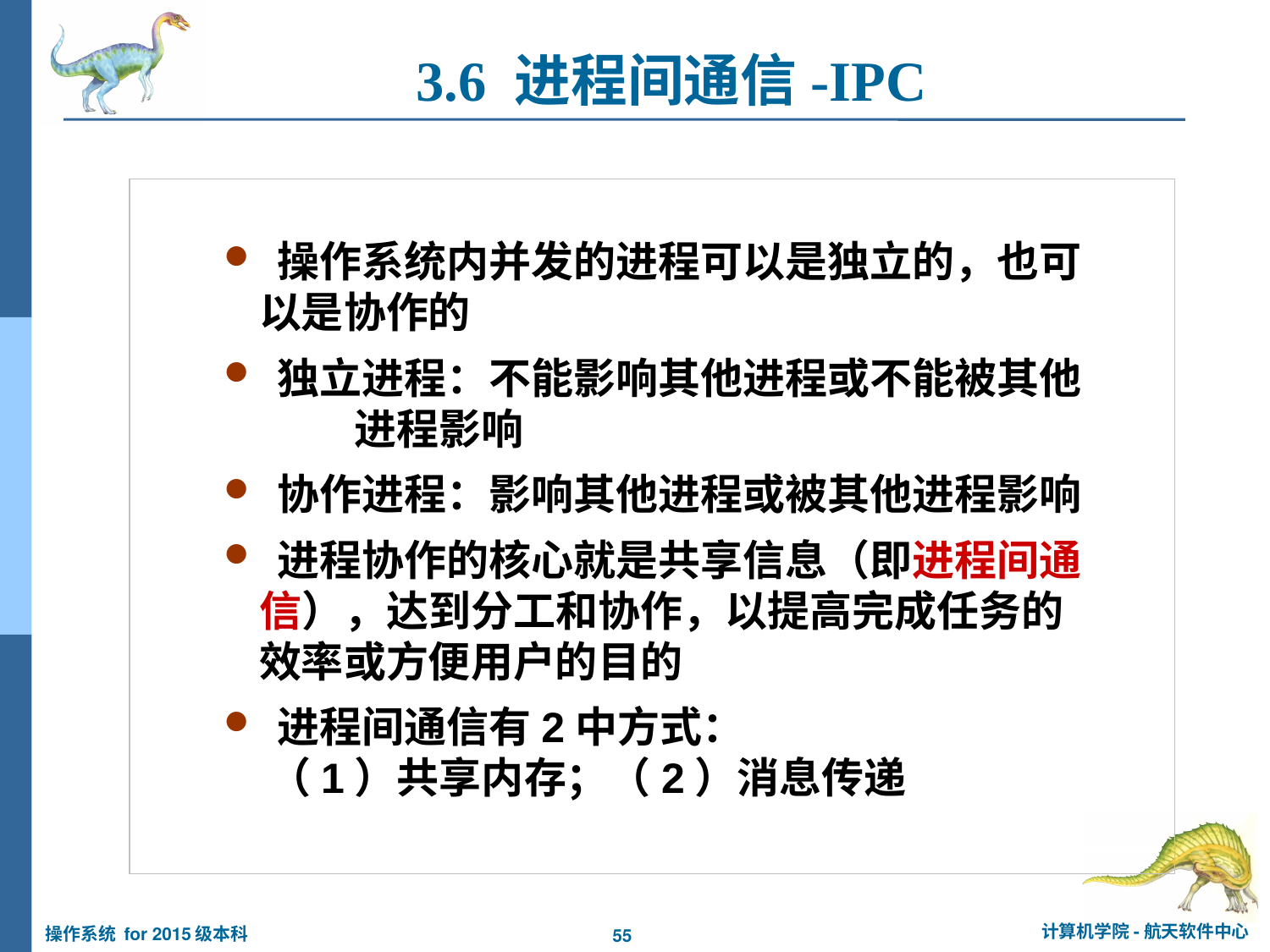

3.6 进程间通信-IPC

 操作系统内并发的进程可以是独立的，也可
 以是协作的
 独立进程：不能影响其他进程或不能被其他
           进程影响
 协作进程：影响其他进程或被其他进程影响
 进程协作的核心就是共享信息（即进程间通
 信），达到分工和协作，以提高完成任务的
 效率或方便用户的目的
 进程间通信有2中方式：
  （1）共享内存；（2）消息传递